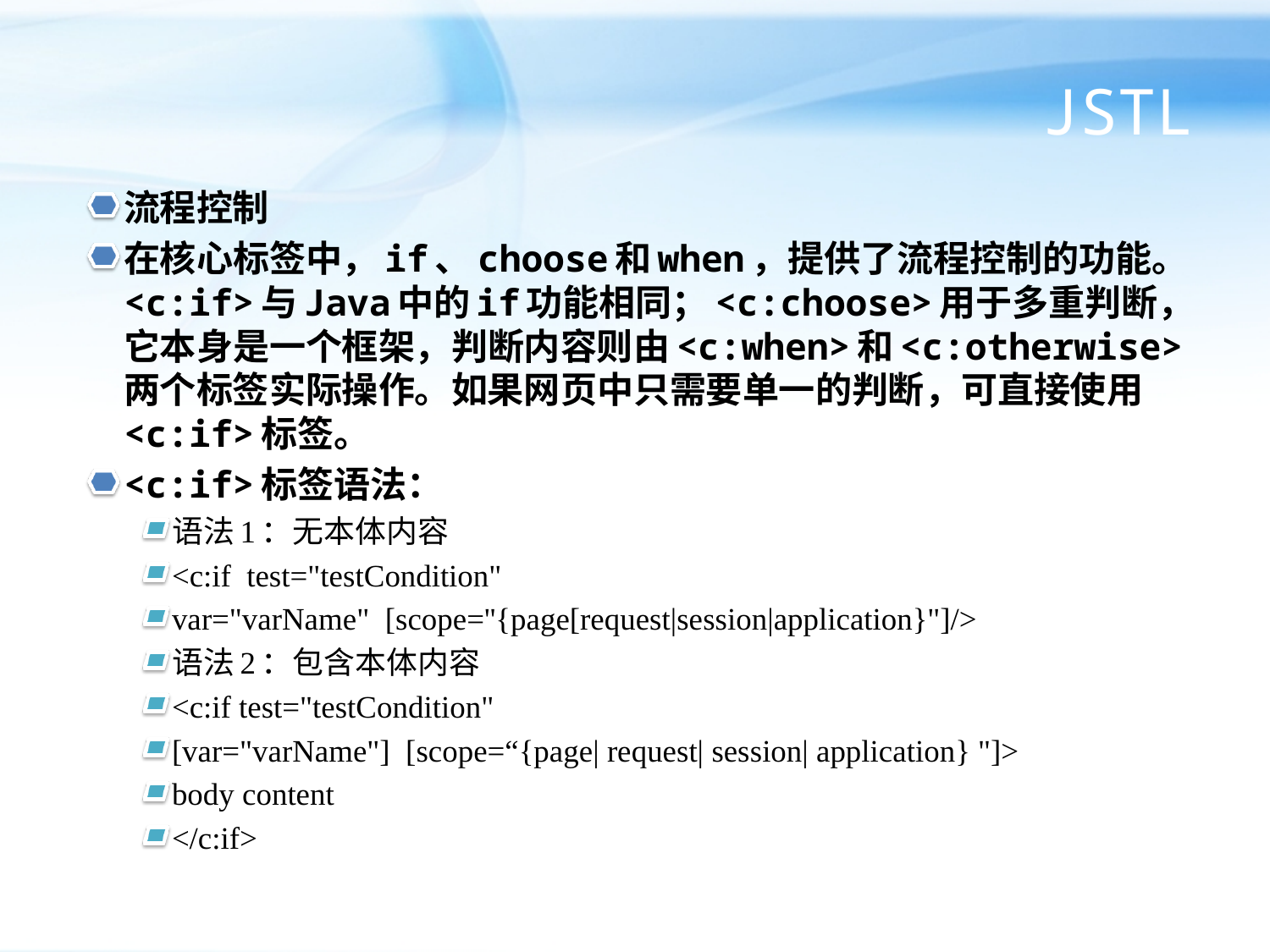

# JSTL
流程控制
在核心标签中，if、choose和when，提供了流程控制的功能。<c:if>与Java中的if功能相同；<c:choose>用于多重判断，它本身是一个框架，判断内容则由<c:when>和<c:otherwise>两个标签实际操作。如果网页中只需要单一的判断，可直接使用<c:if>标签。
<c:if>标签语法：
语法1：无本体内容
<c:if  test="testCondition"
var="varName"  [scope=''{page[request|session|application}"]/>
语法2：包含本体内容
<c:if test="testCondition"
[var="varName"]  [scope=“{page| request| session| application} "]>
body content
</c:if>